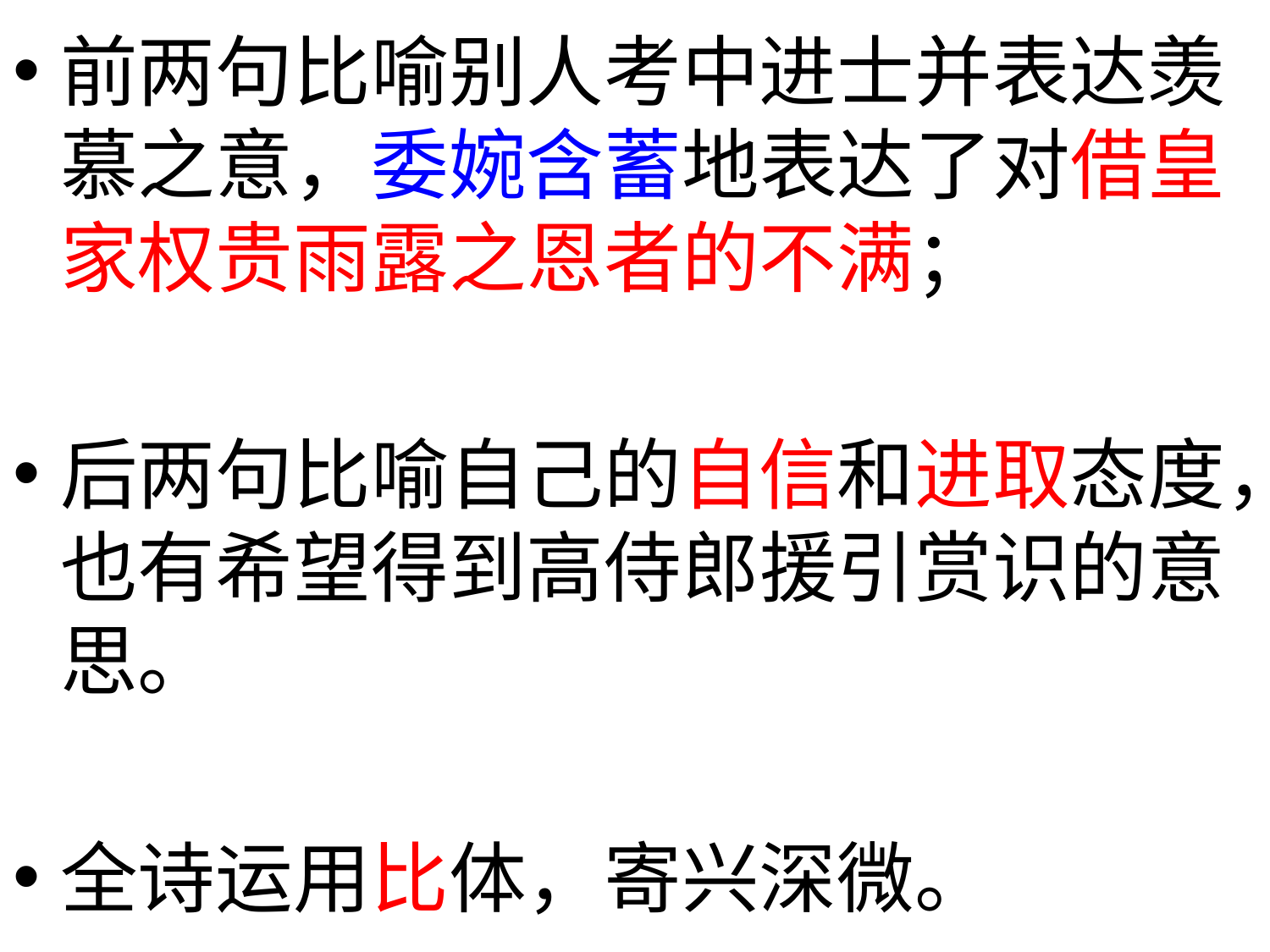

前两句比喻别人考中进士并表达羡慕之意，委婉含蓄地表达了对借皇家权贵雨露之恩者的不满；

后两句比喻自己的自信和进取态度，也有希望得到高侍郎援引赏识的意思。

全诗运用比体，寄兴深微。